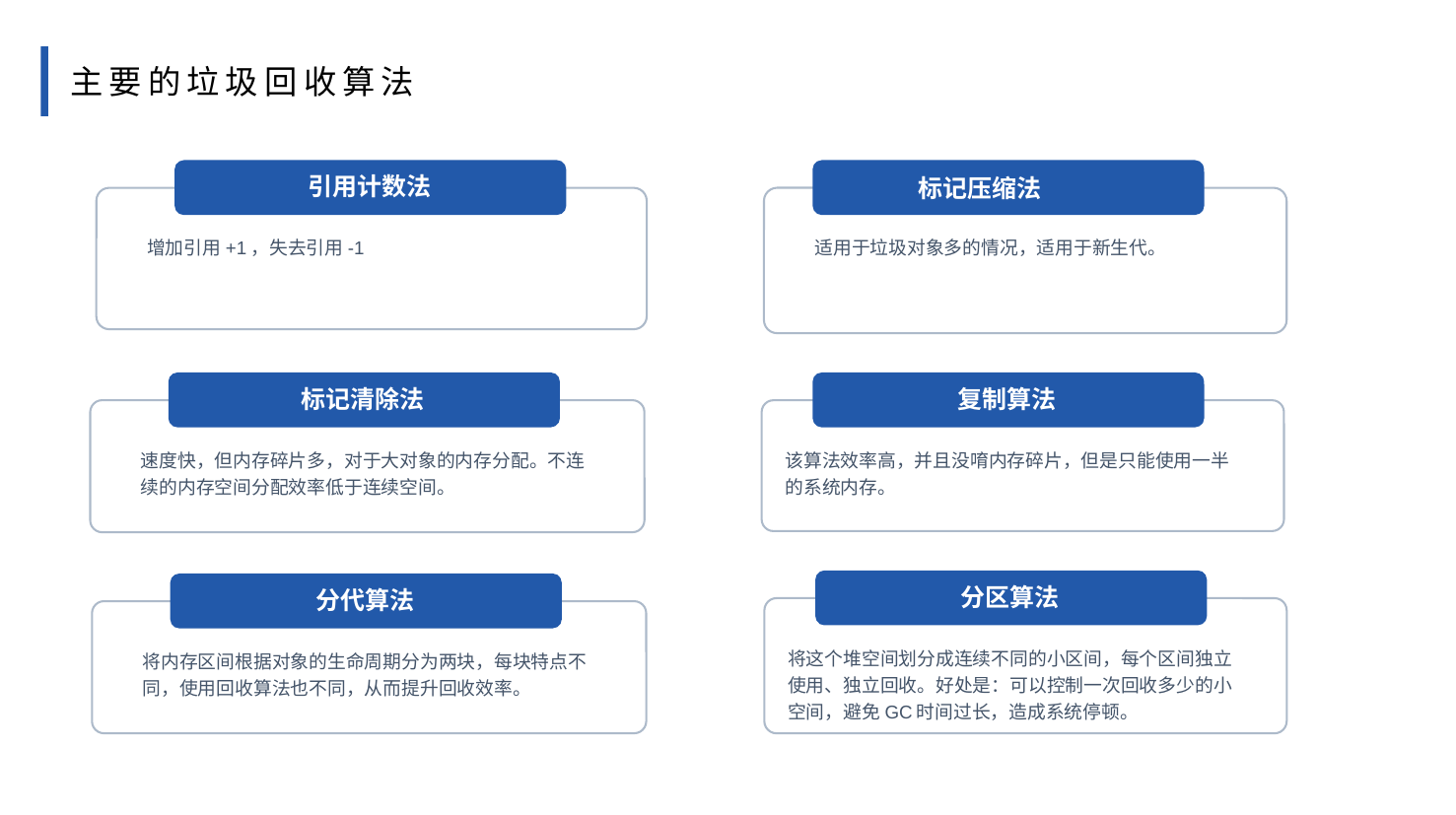

主要的垃圾回收算法

引用计数法
标记压缩法

增加引用+1，失去引用-1
适用于垃圾对象多的情况，适用于新生代。

标记清除法
复制算法

速度快，但内存碎片多，对于大对象的内存分配。不连续的内存空间分配效率低于连续空间。
该算法效率高，并且没唷内存碎片，但是只能使用一半的系统内存。

分区算法
分代算法

将这个堆空间划分成连续不同的小区间，每个区间独立使用、独立回收。好处是：可以控制一次回收多少的小空间，避免GC时间过长，造成系统停顿。
将内存区间根据对象的生命周期分为两块，每块特点不同，使用回收算法也不同，从而提升回收效率。